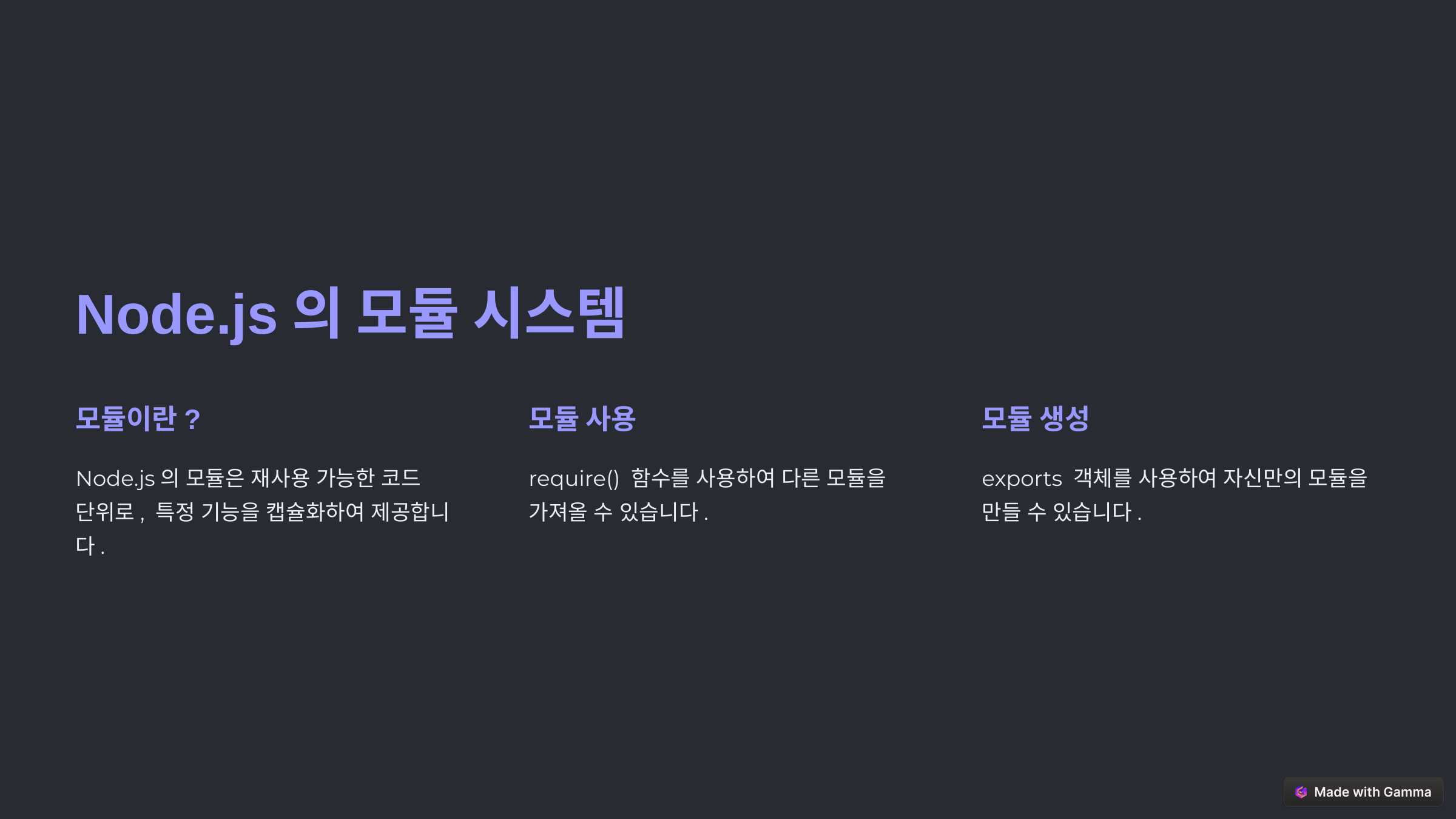

Node.js의 모듈 시스템
모듈이란?
모듈 사용
모듈 생성
Node.js의 모듈은 재사용 가능한 코드 단위로, 특정 기능을 캡슐화하여 제공합니다.
require() 함수를 사용하여 다른 모듈을 가져올 수 있습니다.
exports 객체를 사용하여 자신만의 모듈을 만들 수 있습니다.